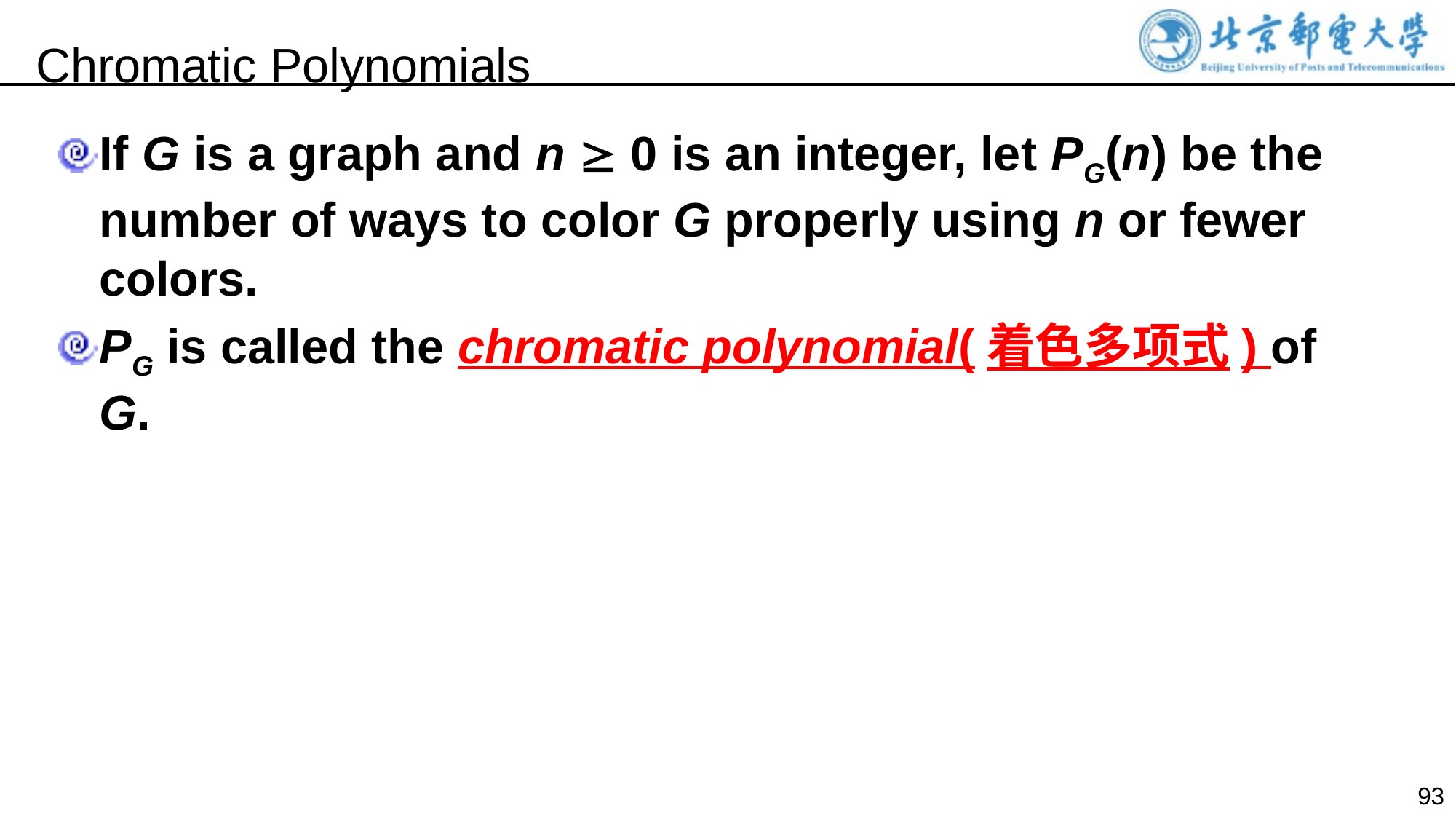

Chromatic Polynomials
If G is a graph and n ≥ 0 is an integer, let PG(n) be the number of ways to color G properly using n or fewer colors.
PG is called the chromatic polynomial(着色多项式) of G.